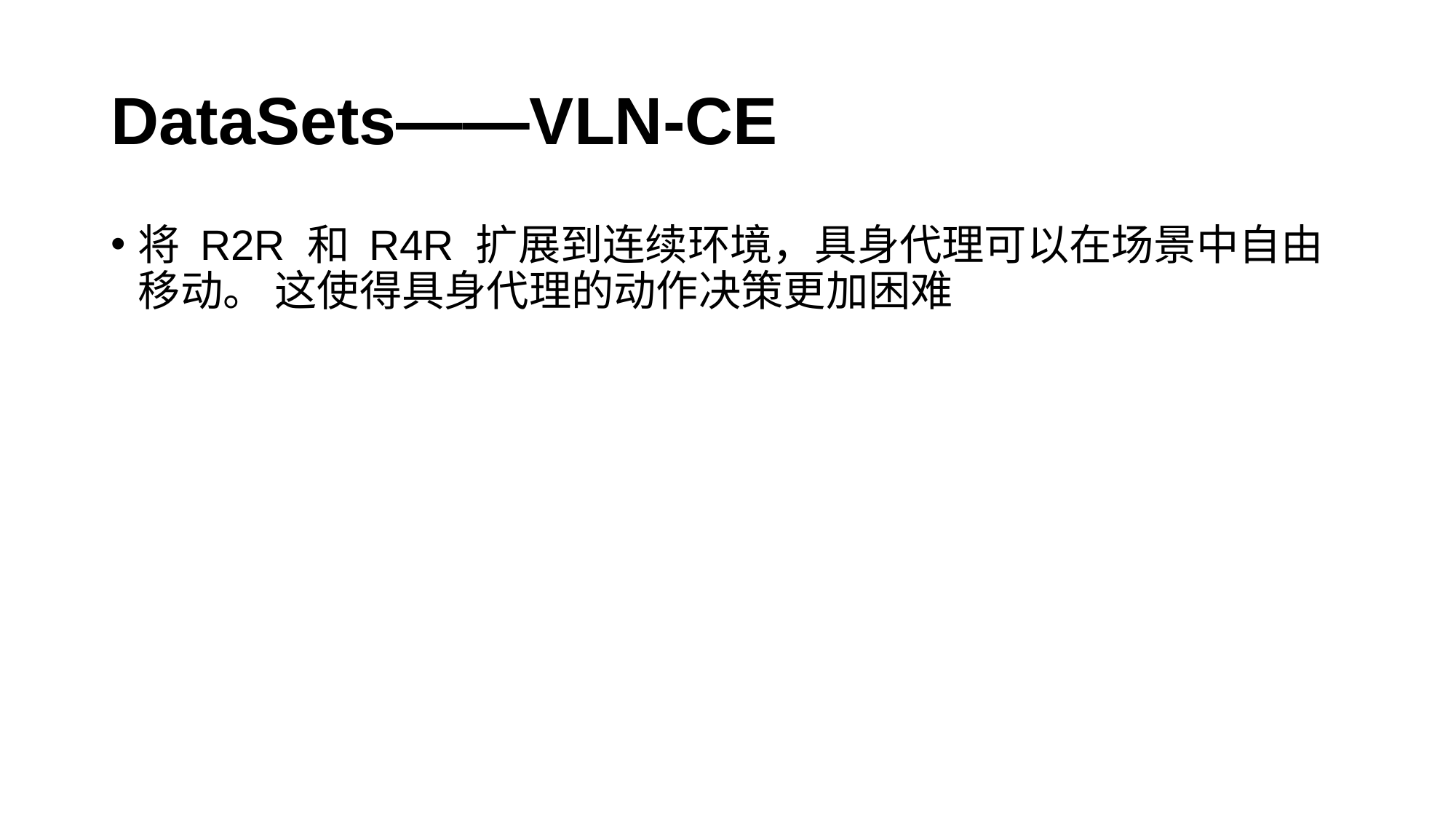

# DataSets——VLN-CE
将 R2R 和 R4R 扩展到连续环境，具身代理可以在场景中自由移动。 这使得具身代理的动作决策更加困难